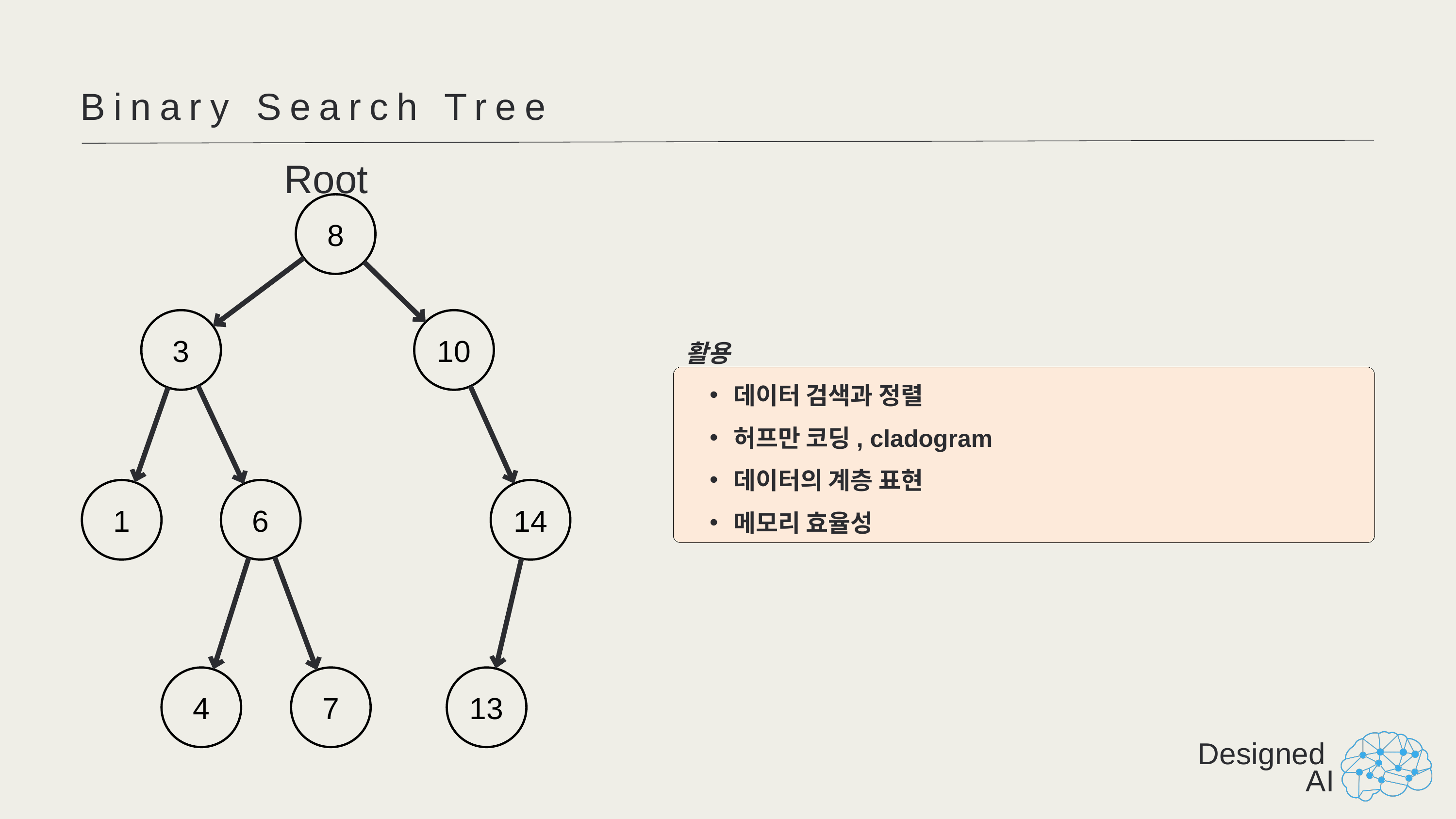

Binary Search Tree

Root

8

3

10

1

6

14

4

7

13

활용
데이터 검색과 정렬
허프만 코딩, cladogram
데이터의 계층 표현
메모리 효율성

Designed
AI